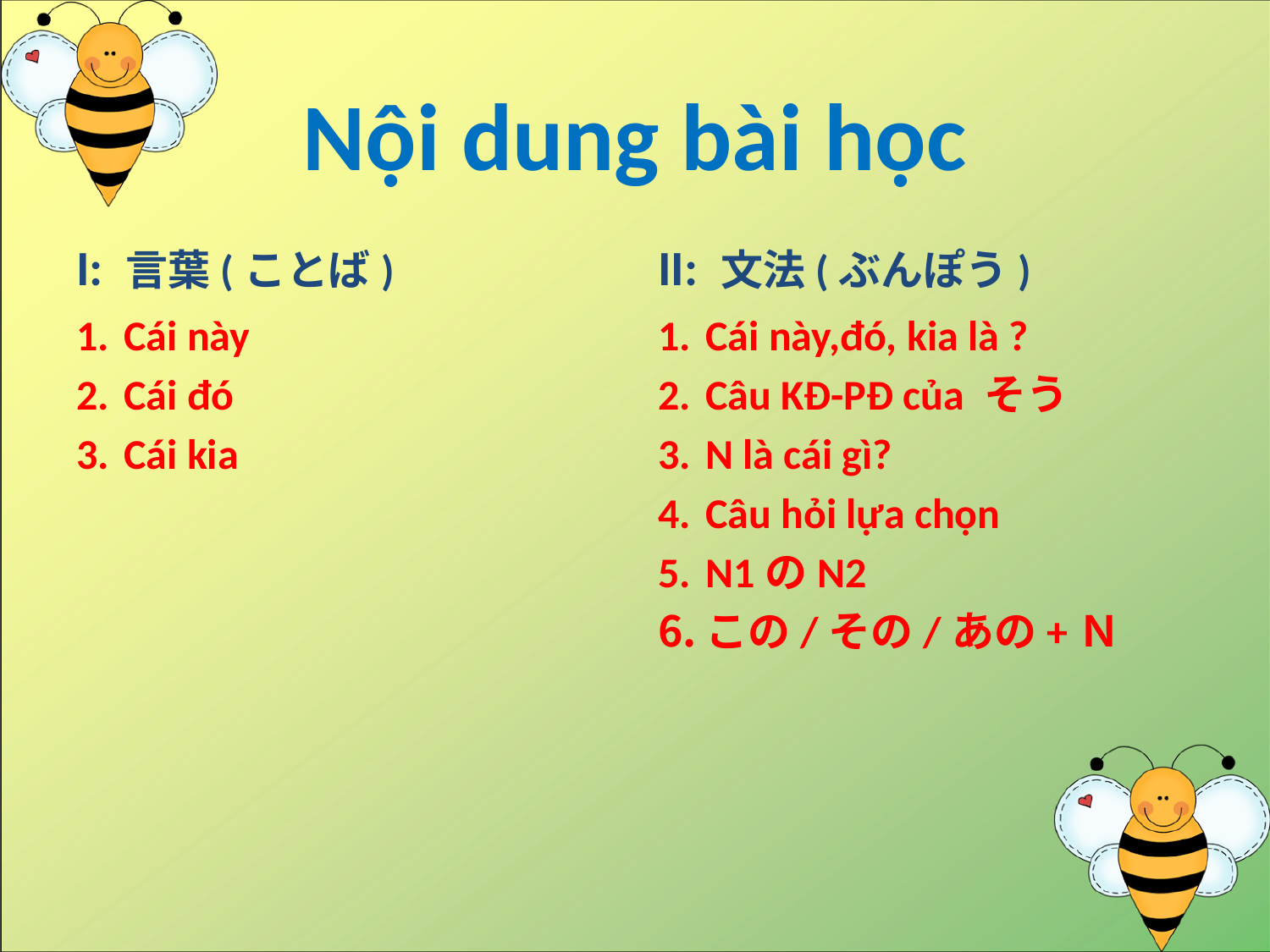

# Nội dung bài học
I: 言葉(ことば)
II: 文法(ぶんぽう)
Cái này
Cái đó
Cái kia
Cái này,đó, kia là ?
Câu KĐ-PĐ của そう
N là cái gì?
Câu hỏi lựa chọn
N1のN2
この/その/あの+Ｎ